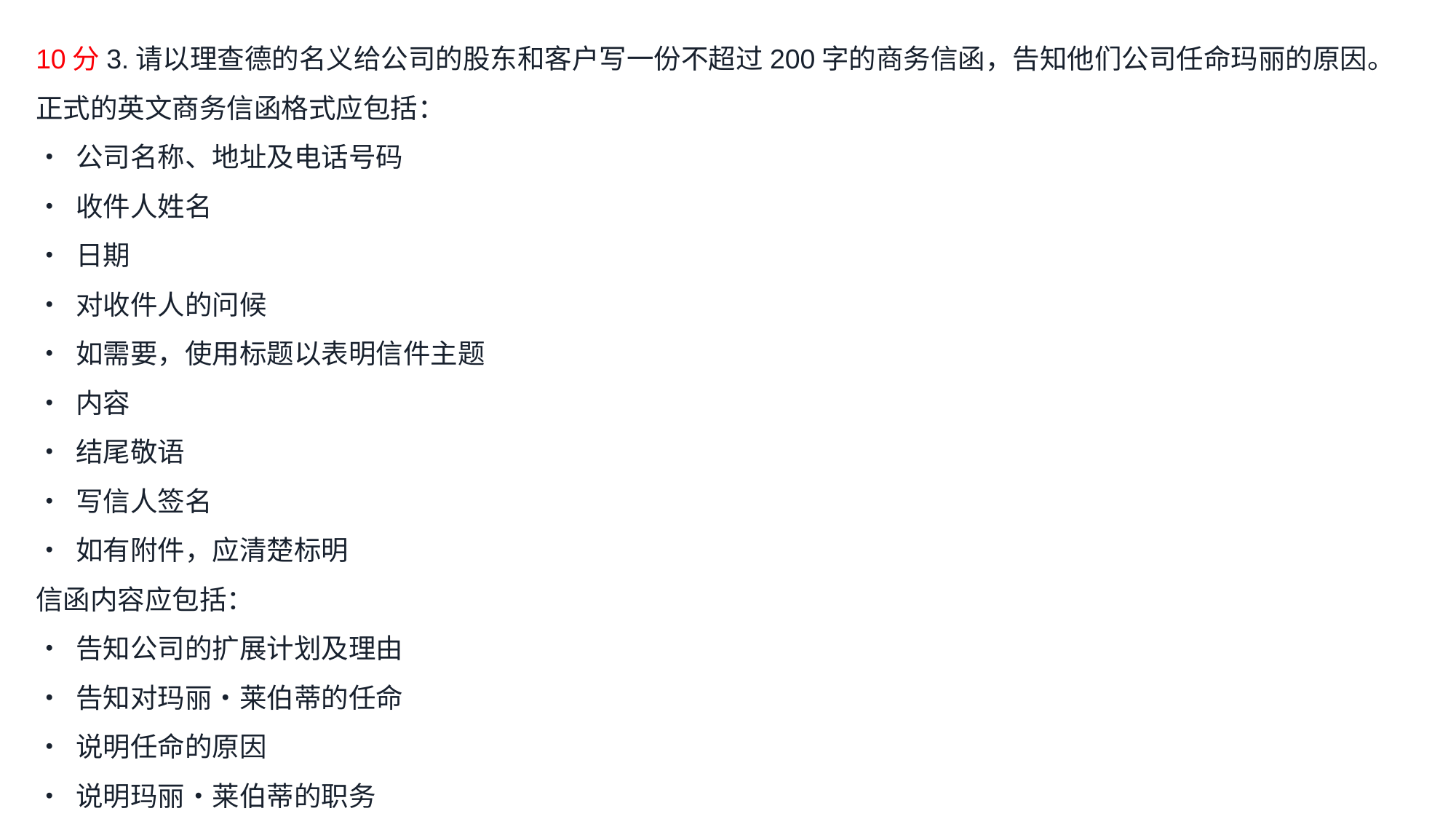

10分3.请以理查德的名义给公司的股东和客户写一份不超过200字的商务信函，告知他们公司任命玛丽的原因。
正式的英文商务信函格式应包括：
• 公司名称、地址及电话号码
• 收件人姓名
• 日期
• 对收件人的问候
• 如需要，使用标题以表明信件主题
• 内容
• 结尾敬语
• 写信人签名
• 如有附件，应清楚标明
信函内容应包括：
• 告知公司的扩展计划及理由
• 告知对玛丽•莱伯蒂的任命
• 说明任命的原因
• 说明玛丽•莱伯蒂的职务